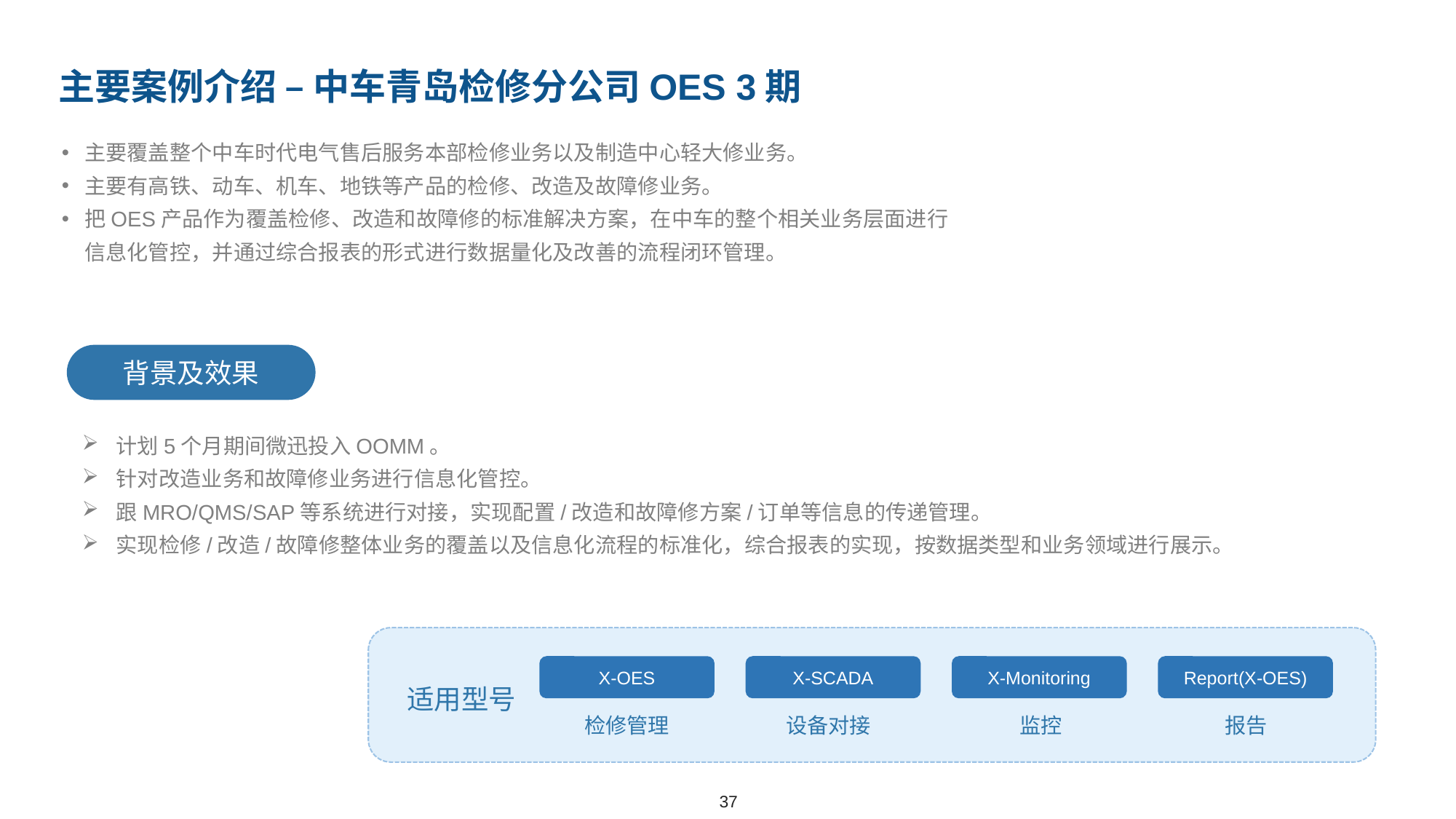

主要案例介绍 – 中车青岛检修分公司OES 3期
主要覆盖整个中车时代电气售后服务本部检修业务以及制造中心轻大修业务。
主要有高铁、动车、机车、地铁等产品的检修、改造及故障修业务。
把OES产品作为覆盖检修、改造和故障修的标准解决方案，在中车的整个相关业务层面进行信息化管控，并通过综合报表的形式进行数据量化及改善的流程闭环管理。
背景及效果
计划5个月期间微迅投入OOMM。
针对改造业务和故障修业务进行信息化管控。
跟MRO/QMS/SAP等系统进行对接，实现配置/改造和故障修方案/订单等信息的传递管理。
实现检修/改造/故障修整体业务的覆盖以及信息化流程的标准化，综合报表的实现，按数据类型和业务领域进行展示。

X-OES

X-SCADA

X-Monitoring

Report(X-OES)
适用型号
检修管理
设备对接
监控
报告